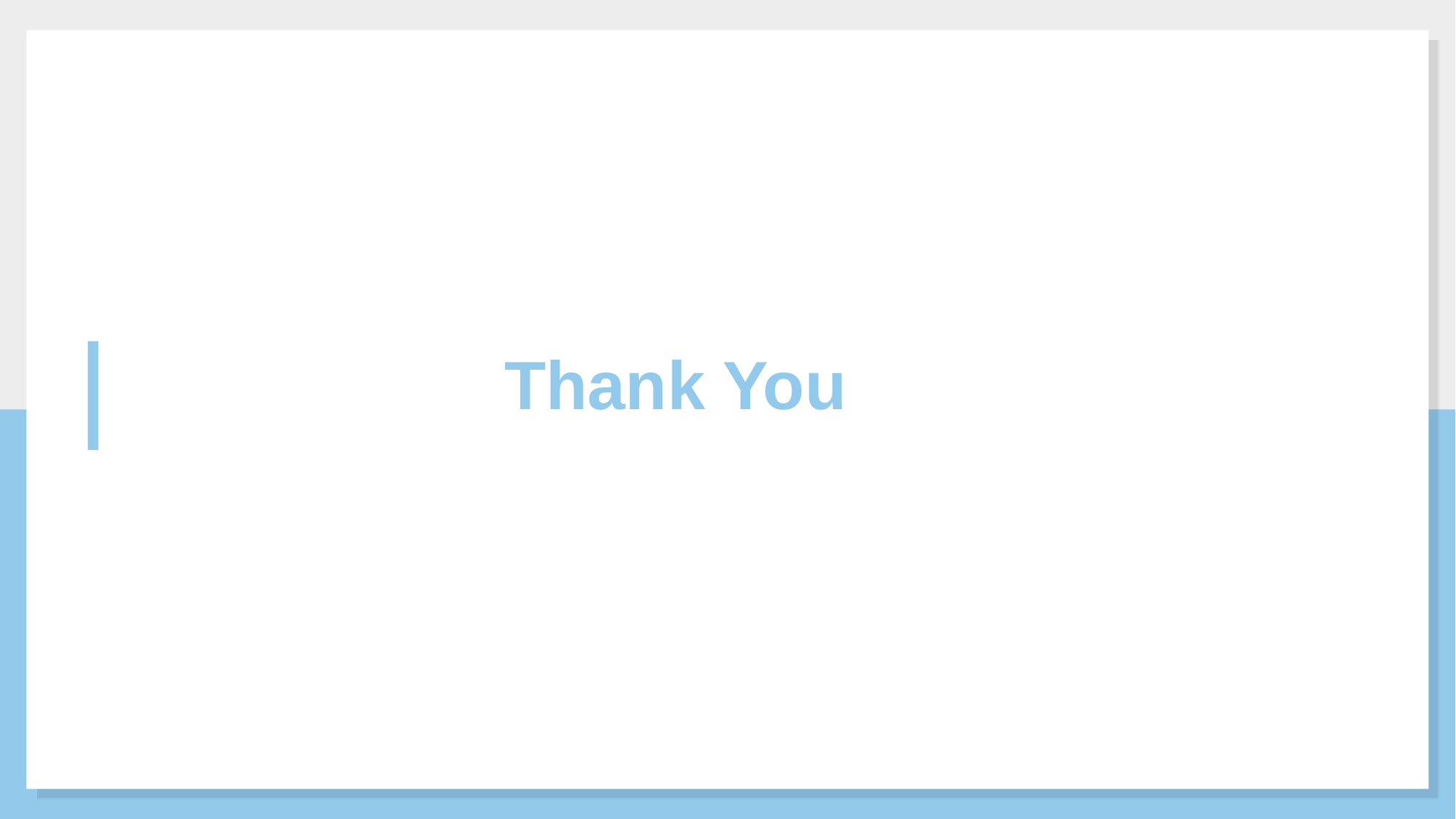

해당 모델은 clustering을 통해 labeling된 데이터를 사용하는것을 전제로 진행합니다. → 고객 구매데이터에 적용하여 이를 학습하고 1번모델과 마찬가지로 오프라인 cop, lpoint 고객군을 대상으로 고객 분류 실행

모델 2에 모델 1에서 예측한 클러스터가 활용된다.

Thank You